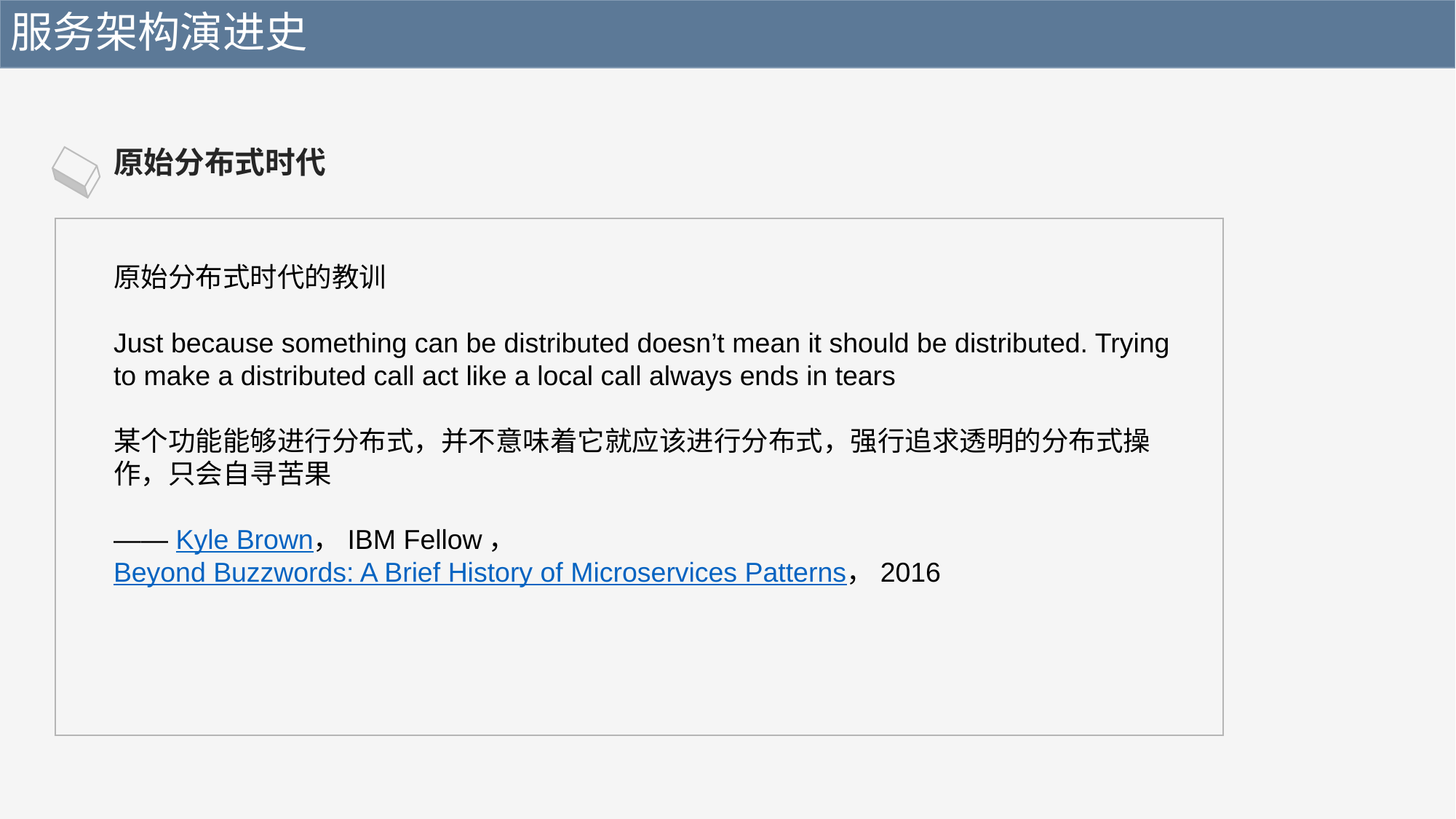

服务架构演进史
原始分布式时代

原始分布式时代的教训

Just because something can be distributed doesn’t mean it should be distributed. Trying to make a distributed call act like a local call always ends in tears

某个功能能够进行分布式，并不意味着它就应该进行分布式，强行追求透明的分布式操作，只会自寻苦果

—— Kyle Brown，IBM Fellow，Beyond Buzzwords: A Brief History of Microservices Patterns，2016